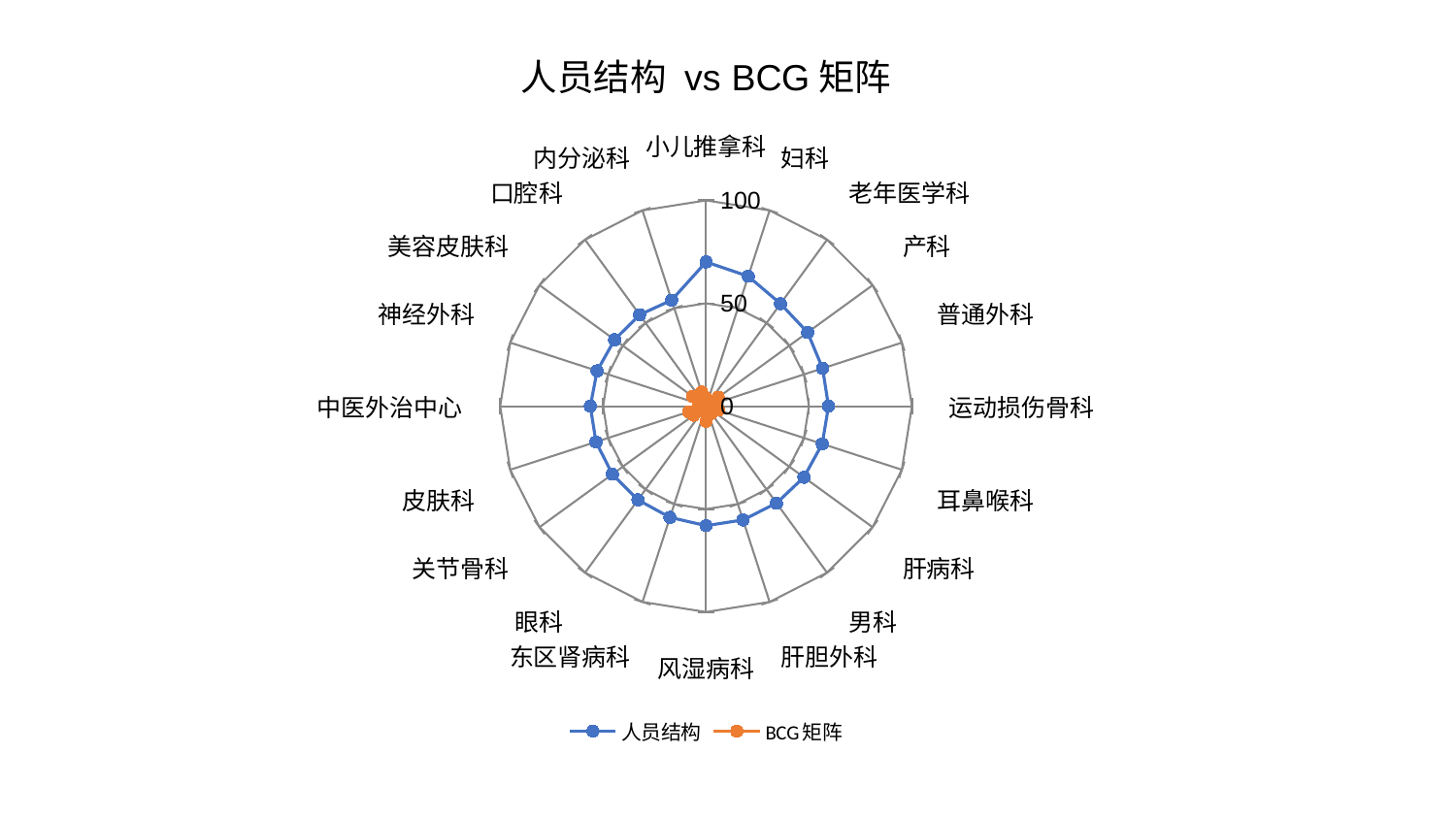

### Chart: 人员结构 vs BCG矩阵

| Category | 人员结构 | BCG矩阵 |
|---|---|---|
| 小儿推拿科 | 70.09382547852292 | 4.055252273042965 |
| 妇科 | 66.36809533125594 | 2.015999949865498 |
| 老年医学科 | 61.52919148316098 | 2.268712013062466 |
| 产科 | 61.0011517259956 | 7.3337742452812575 |
| 普通外科 | 59.51865322494658 | 3.945731240637133 |
| 运动损伤骨科 | 59.46969193720183 | 2.559956058366361 |
| 耳鼻喉科 | 59.358563219059945 | 6.396373080196291 |
| 肝病科 | 58.7516754983615 | 4.024519901024069 |
| 男科 | 58.23200509304468 | 4.400852856431609 |
| 肝胆外科 | 58.107561941469896 | 1.5630015107965145 |
| 风湿病科 | 58.049108330476095 | 7.348445179192039 |
| 东区肾病科 | 56.815719940612844 | 2.8729227260032406 |
| 眼科 | 56.27355569450081 | 1.9140670460258888 |
| 关节骨科 | 56.243590788471046 | 7.466666105202389 |
| 皮肤科 | 56.23188498147123 | 8.919893534511536 |
| 中医外治中心 | 56.21271483709702 | 3.702562296531902 |
| 神经外科 | 55.619857955974446 | 1.857841528047676 |
| 美容皮肤科 | 54.93336154043597 | 8.030998235941613 |
| 口腔科 | 54.91826675576095 | 4.330568874795732 |
| 内分泌科 | 54.15672023942964 | 7.172365448105838 |
13